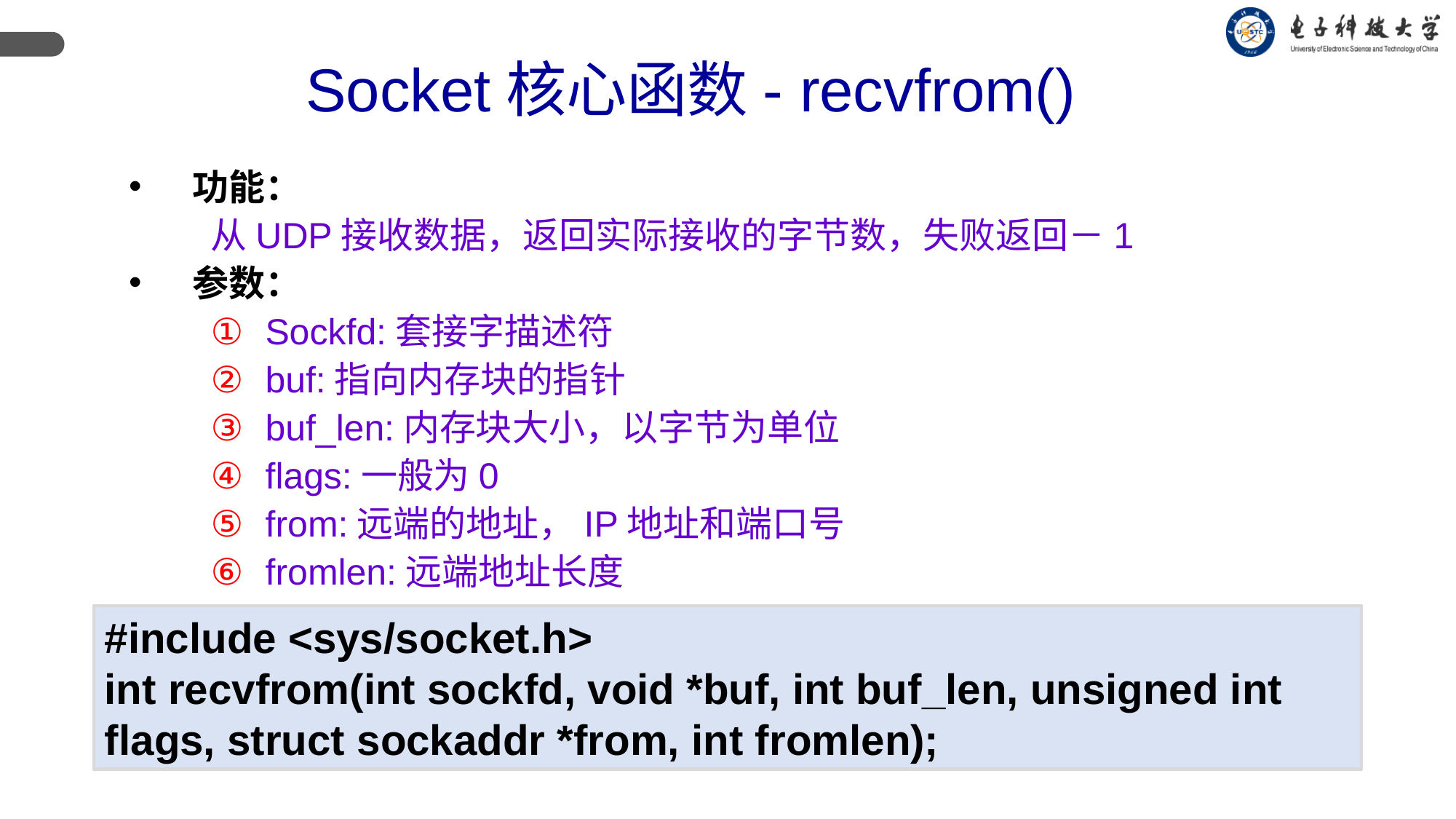

Socket核心函数- recvfrom()
功能：
从UDP接收数据，返回实际接收的字节数，失败返回－1
参数：
Sockfd:套接字描述符
buf:指向内存块的指针
buf_len:内存块大小，以字节为单位
flags:一般为0
from:远端的地址，IP地址和端口号
fromlen:远端地址长度

#include <sys/socket.h>
int recvfrom(int sockfd, void *buf, int buf_len, unsigned int flags, struct sockaddr *from, int fromlen);